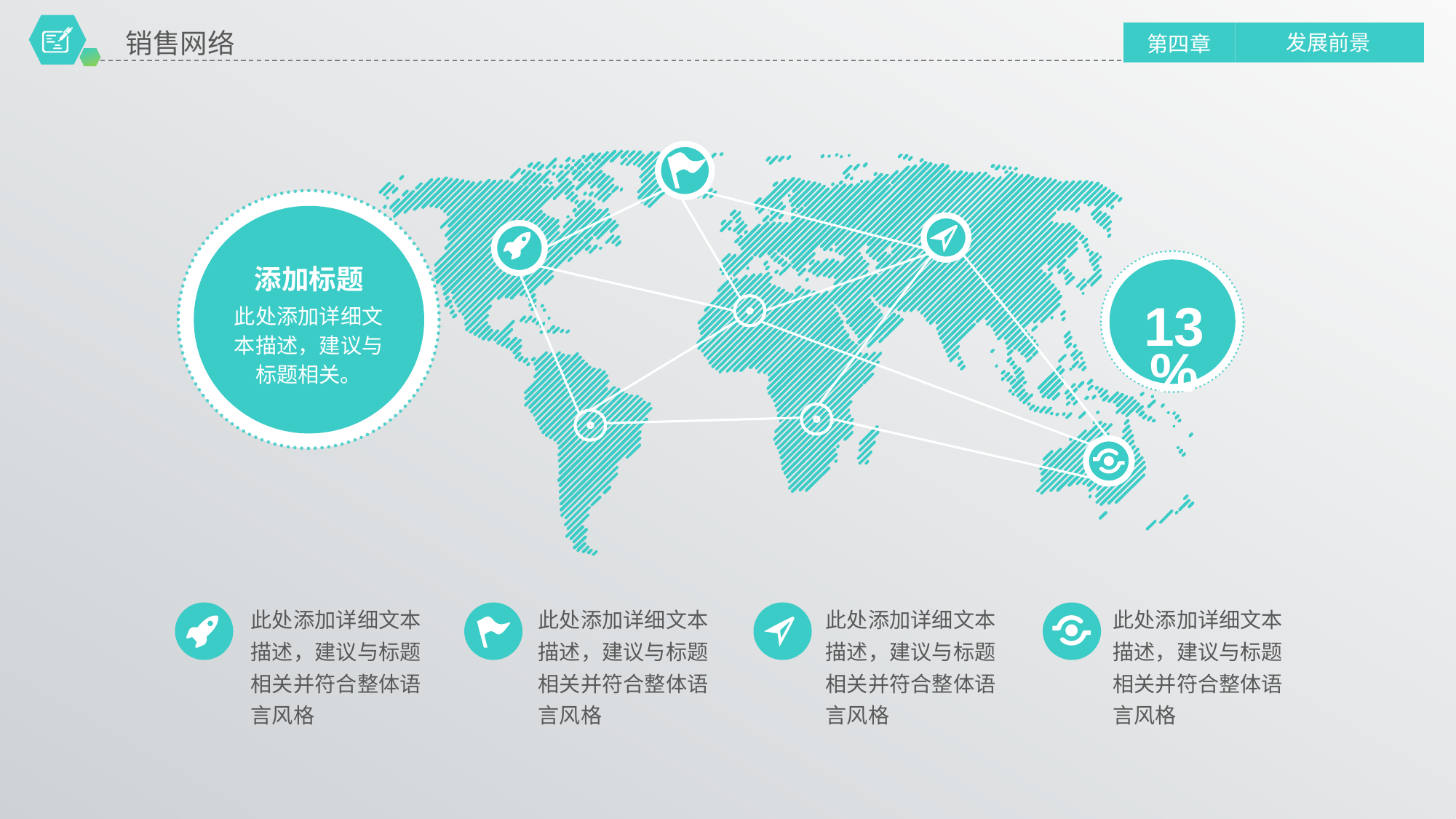

销售网络
发展前景
第四章

添加标题
此处添加详细文本描述，建议与标题相关。

13%

此处添加详细文本描述，建议与标题相关并符合整体语言风格
此处添加详细文本描述，建议与标题相关并符合整体语言风格
此处添加详细文本描述，建议与标题相关并符合整体语言风格
此处添加详细文本描述，建议与标题相关并符合整体语言风格

延时符